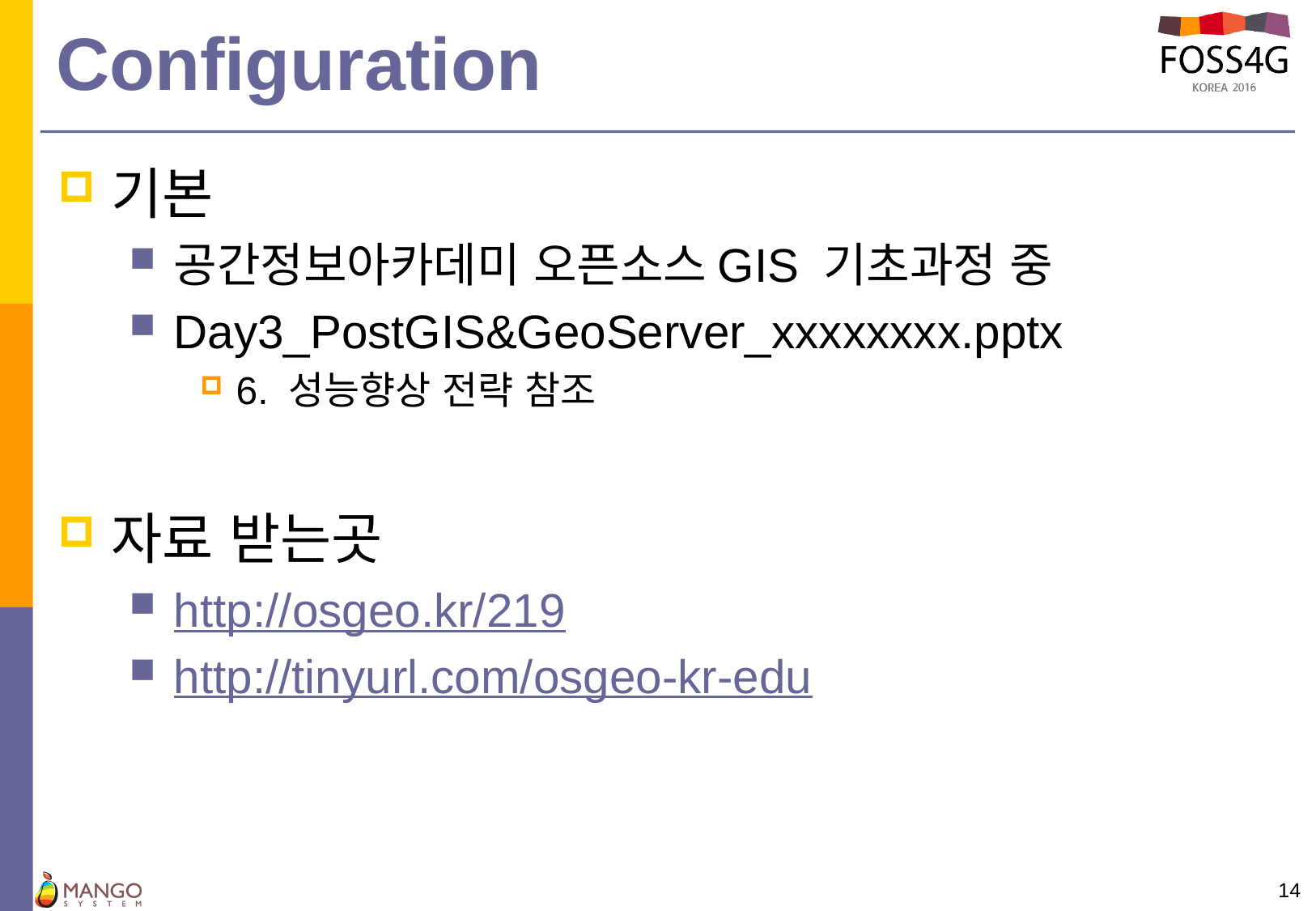

# Configuration
기본
공간정보아카데미 오픈소스GIS 기초과정 중
Day3_PostGIS&GeoServer_xxxxxxxx.pptx
6. 성능향상 전략 참조

자료 받는곳
http://osgeo.kr/219
http://tinyurl.com/osgeo-kr-edu
14